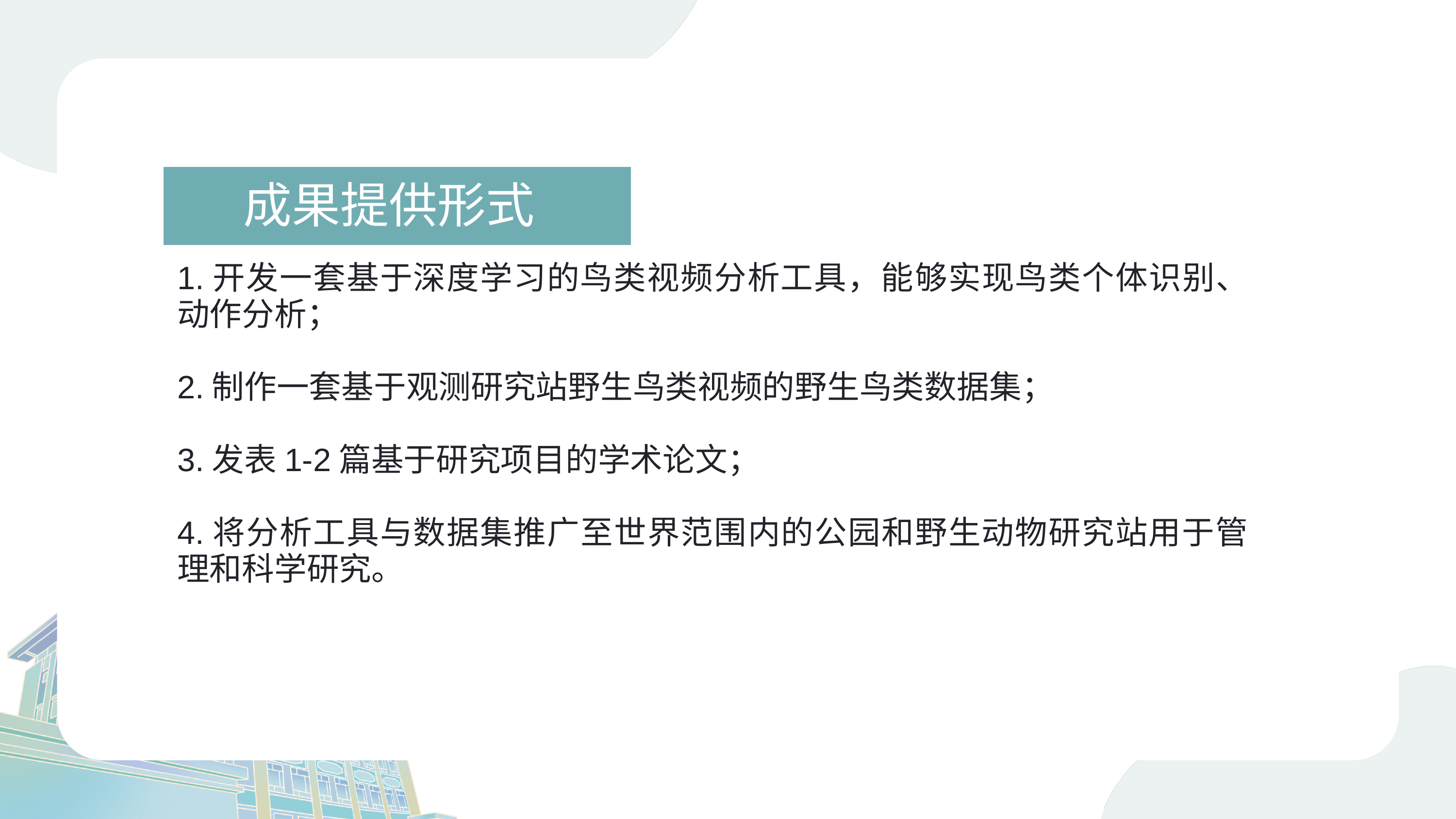

成果提供形式
1.开发一套基于深度学习的鸟类视频分析工具，能够实现鸟类个体识别、动作分析；

2.制作一套基于观测研究站野生鸟类视频的野生鸟类数据集；

3.发表1-2篇基于研究项目的学术论文；

4.将分析工具与数据集推广至世界范围内的公园和野生动物研究站用于管理和科学研究。